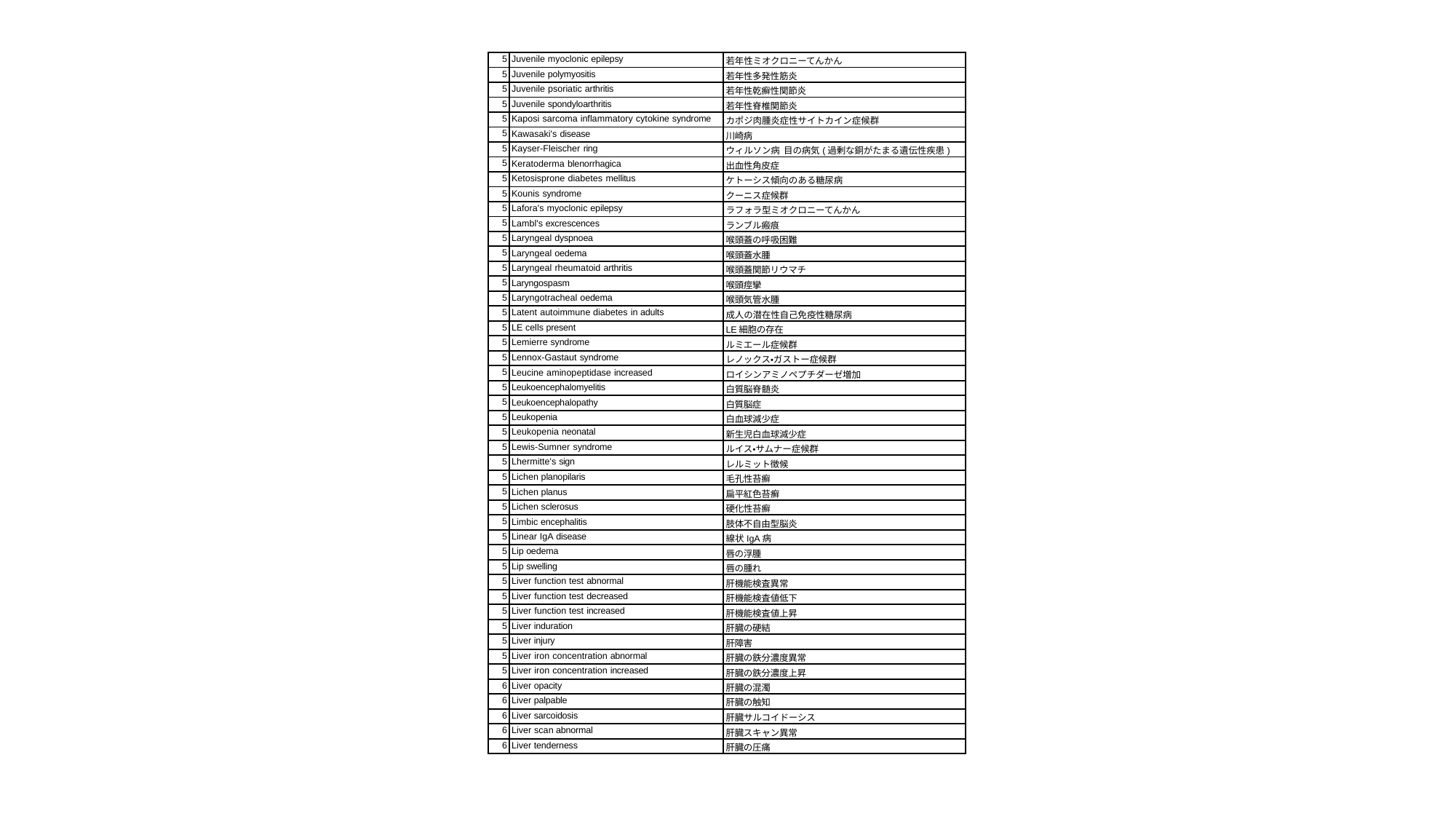

| 5 | Juvenile myoclonic epilepsy | 若年性ミオクロニーてんかん |
| --- | --- | --- |
| 5 | Juvenile polymyositis | 若年性多発性筋炎 |
| 5 | Juvenile psoriatic arthritis | 若年性乾癬性関節炎 |
| 5 | Juvenile spondyloarthritis | 若年性脊椎関節炎 |
| 5 | Kaposi sarcoma inflammatory cytokine syndrome | カポジ肉腫炎症性サイトカイン症候群 |
| 5 | Kawasaki's disease | 川崎病 |
| 5 | Kayser-Fleischer ring | ウィルソン病 目の病気(過剰な銅がたまる遺伝性疾患) |
| 5 | Keratoderma blenorrhagica | 出血性角皮症 |
| 5 | Ketosisprone diabetes mellitus | ケトーシス傾向のある糖尿病 |
| 5 | Kounis syndrome | クーニス症候群 |
| 5 | Lafora's myoclonic epilepsy | ラフォラ型ミオクロニーてんかん |
| 5 | Lambl's excrescences | ランブル瘢痕 |
| 5 | Laryngeal dyspnoea | 喉頭蓋の呼吸困難 |
| 5 | Laryngeal oedema | 喉頭蓋水腫 |
| 5 | Laryngeal rheumatoid arthritis | 喉頭蓋関節リウマチ |
| 5 | Laryngospasm | 喉頭痙攣 |
| 5 | Laryngotracheal oedema | 喉頭気管水腫 |
| 5 | Latent autoimmune diabetes in adults | 成人の潜在性自己免疫性糖尿病 |
| 5 | LE cells present | LE細胞の存在 |
| 5 | Lemierre syndrome | ルミエール症候群 |
| 5 | Lennox-Gastaut syndrome | レノックス・ガストー症候群 |
| 5 | Leucine aminopeptidase increased | ロイシンアミノペプチダーゼ増加 |
| 5 | Leukoencephalomyelitis | 白質脳脊髄炎 |
| 5 | Leukoencephalopathy | 白質脳症 |
| 5 | Leukopenia | 白血球減少症 |
| 5 | Leukopenia neonatal | 新生児白血球減少症 |
| 5 | Lewis-Sumner syndrome | ルイス・サムナー症候群 |
| 5 | Lhermitte's sign | レルミット徴候 |
| 5 | Lichen planopilaris | 毛孔性苔癬 |
| 5 | Lichen planus | 扁平紅色苔癬 |
| 5 | Lichen sclerosus | 硬化性苔癬 |
| 5 | Limbic encephalitis | 肢体不自由型脳炎 |
| 5 | Linear IgA disease | 線状IgA病 |
| 5 | Lip oedema | 唇の浮腫 |
| 5 | Lip swelling | 唇の腫れ |
| 5 | Liver function test abnormal | 肝機能検査異常 |
| 5 | Liver function test decreased | 肝機能検査値低下 |
| 5 | Liver function test increased | 肝機能検査値上昇 |
| 5 | Liver induration | 肝臓の硬結 |
| 5 | Liver injury | 肝障害 |
| 5 | Liver iron concentration abnormal | 肝臓の鉄分濃度異常 |
| 5 | Liver iron concentration increased | 肝臓の鉄分濃度上昇 |
| 6 | Liver opacity | 肝臓の混濁 |
| 6 | Liver palpable | 肝臓の触知 |
| 6 | Liver sarcoidosis | 肝臓サルコイドーシス |
| 6 | Liver scan abnormal | 肝臓スキャン異常 |
| 6 | Liver tenderness | 肝臓の圧痛 |
108 / 29 ページ